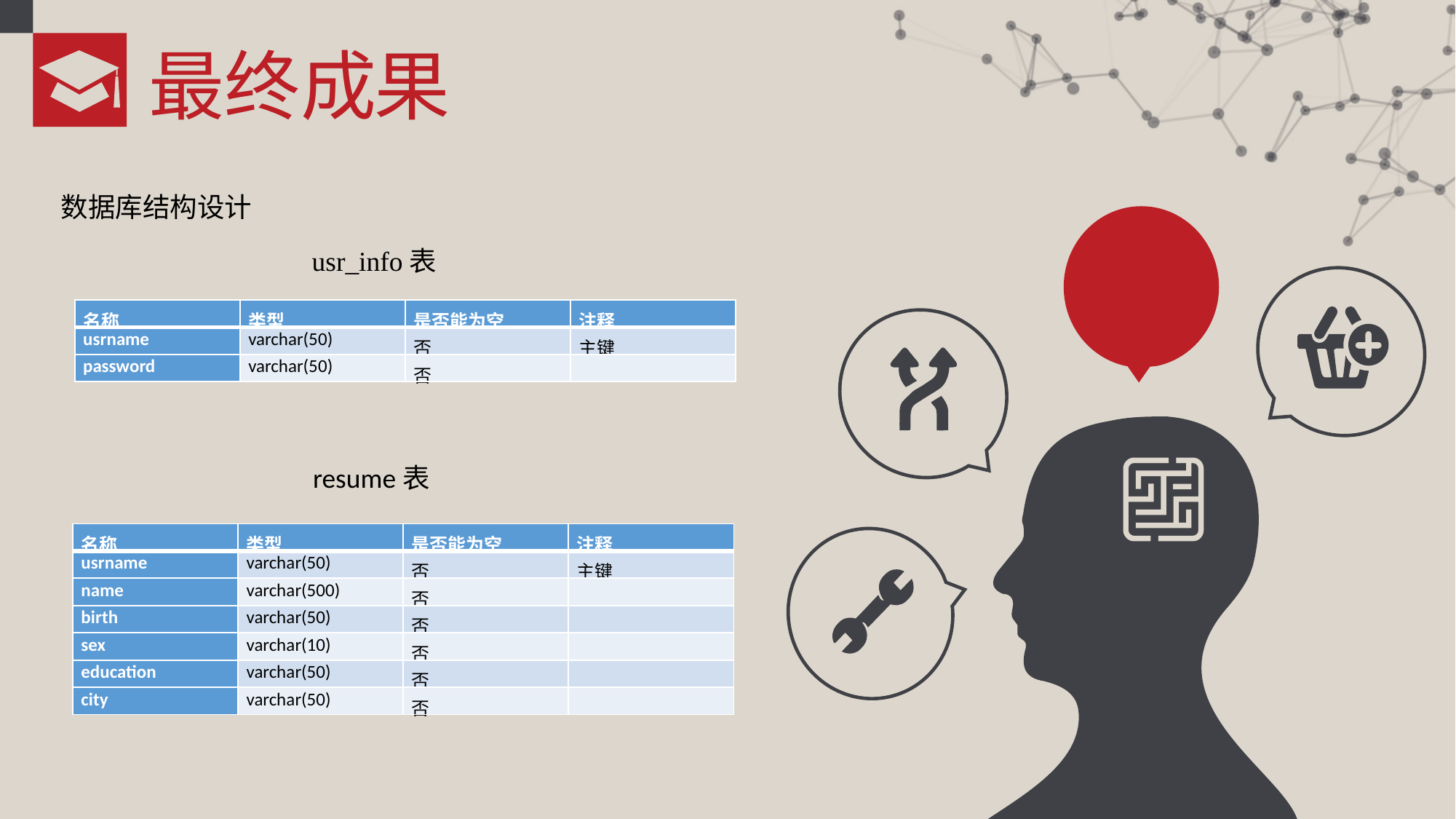

最终成果

数据库结构设计

usr_info表
| 名称 | 类型 | 是否能为空 | 注释 |
| --- | --- | --- | --- |
| usrname | varchar(50) | 否 | 主键 |
| password | varchar(50) | 否 |  |
resume表
| 名称 | 类型 | 是否能为空 | 注释 |
| --- | --- | --- | --- |
| usrname | varchar(50) | 否 | 主键 |
| name | varchar(500) | 否 |  |
| birth | varchar(50) | 否 |  |
| sex | varchar(10) | 否 |  |
| education | varchar(50) | 否 |  |
| city | varchar(50) | 否 |  |